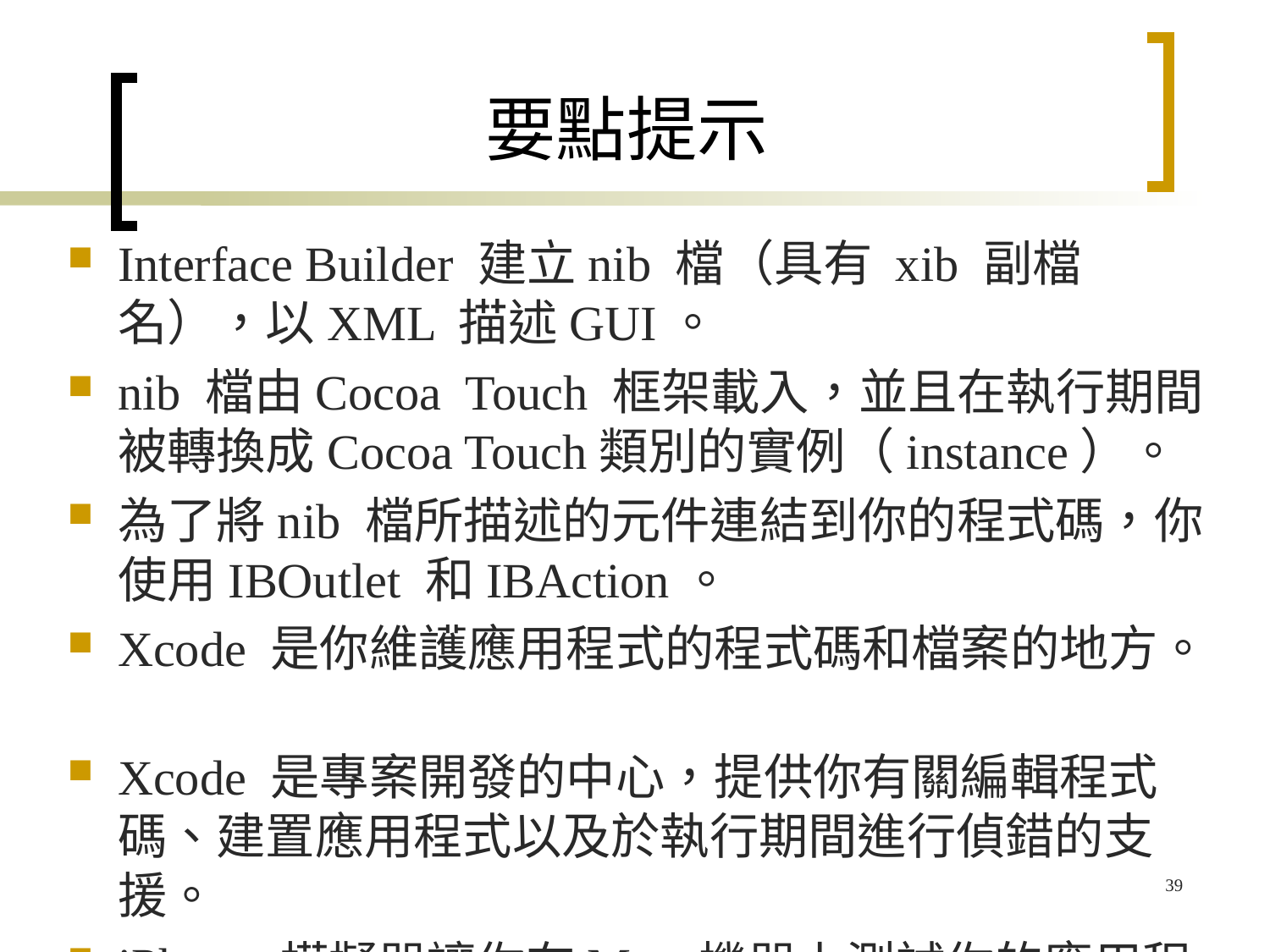

# 要點提示
Interface Builder 建立nib 檔（具有 xib 副檔名），以XML 描述GUI。
nib 檔由Cocoa  Touch 框架載入，並且在執行期間被轉換成Cocoa Touch類別的實例（instance）。
為了將nib 檔所描述的元件連結到你的程式碼，你使用IBOutlet 和IBAction。
Xcode 是你維護應用程式的程式碼和檔案的地方。
Xcode 是專案開發的中心，提供你有關編輯程式碼、建置應用程式以及於執行期間進行偵錯的支援。
iPhone 模擬器讓你在Mac 機器上測試你的應用程式，而不需要用到真實的裝置。

39